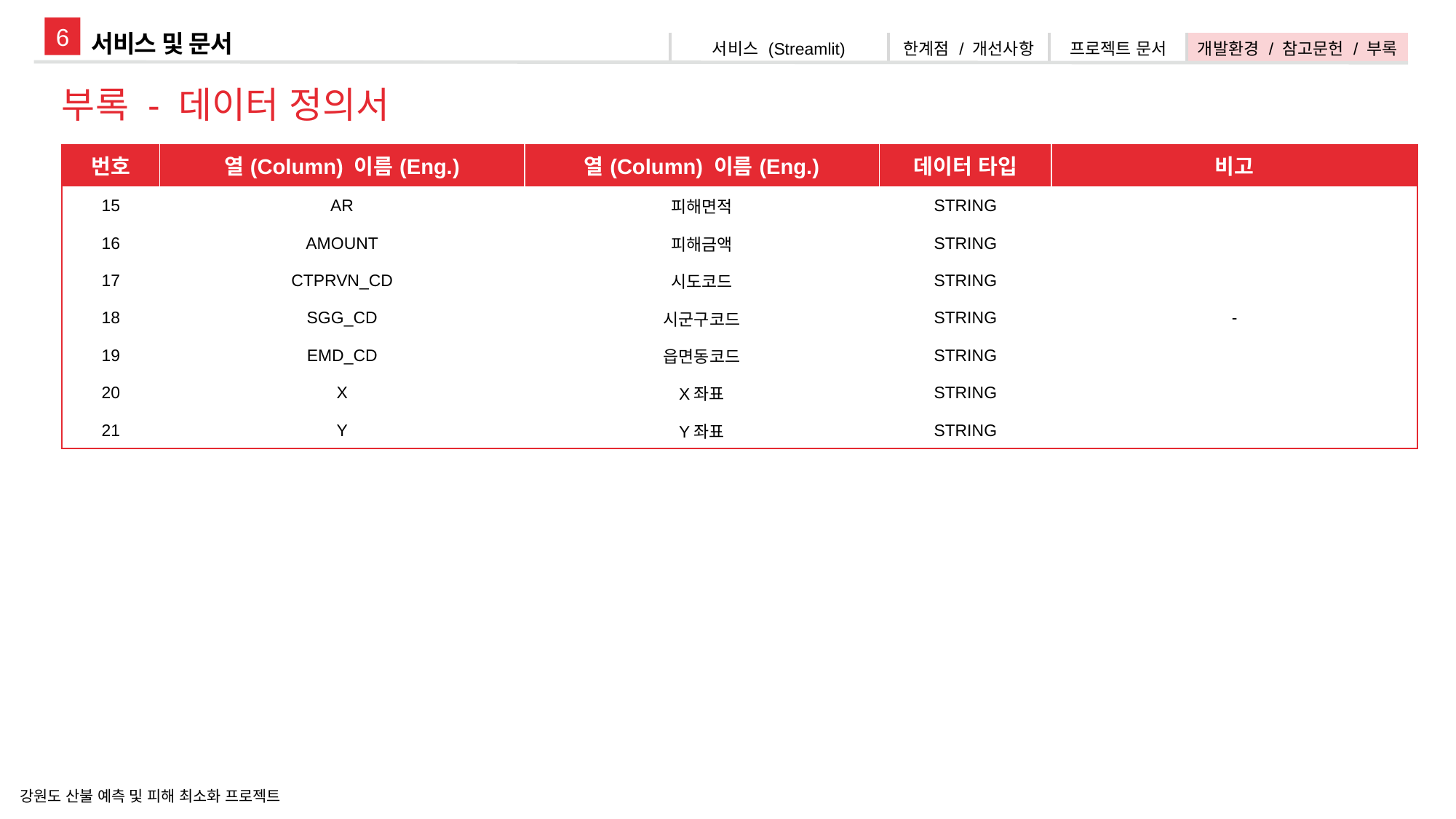

6
서비스 및 문서
| 서비스 (Streamlit) | 한계점 / 개선사항 | 프로젝트 문서 | 개발환경 / 참고문헌 / 부록 |
| --- | --- | --- | --- |
부록 - 데이터 정의서
| 번호 | 열(Column) 이름(Eng.) | 열(Column) 이름(Eng.) | 데이터 타입 | 비고 |
| --- | --- | --- | --- | --- |
| 15 | AR | 피해면적 | STRING | - |
| 16 | AMOUNT | 피해금액 | STRING |  |
| 17 | CTPRVN\_CD | 시도코드 | STRING |  |
| 18 | SGG\_CD | 시군구코드 | STRING |  |
| 19 | EMD\_CD | 읍면동코드 | STRING |  |
| 20 | X | X좌표 | STRING |  |
| 21 | Y | Y좌표 | STRING |  |
강원도 산불 예측 및 피해 최소화 프로젝트